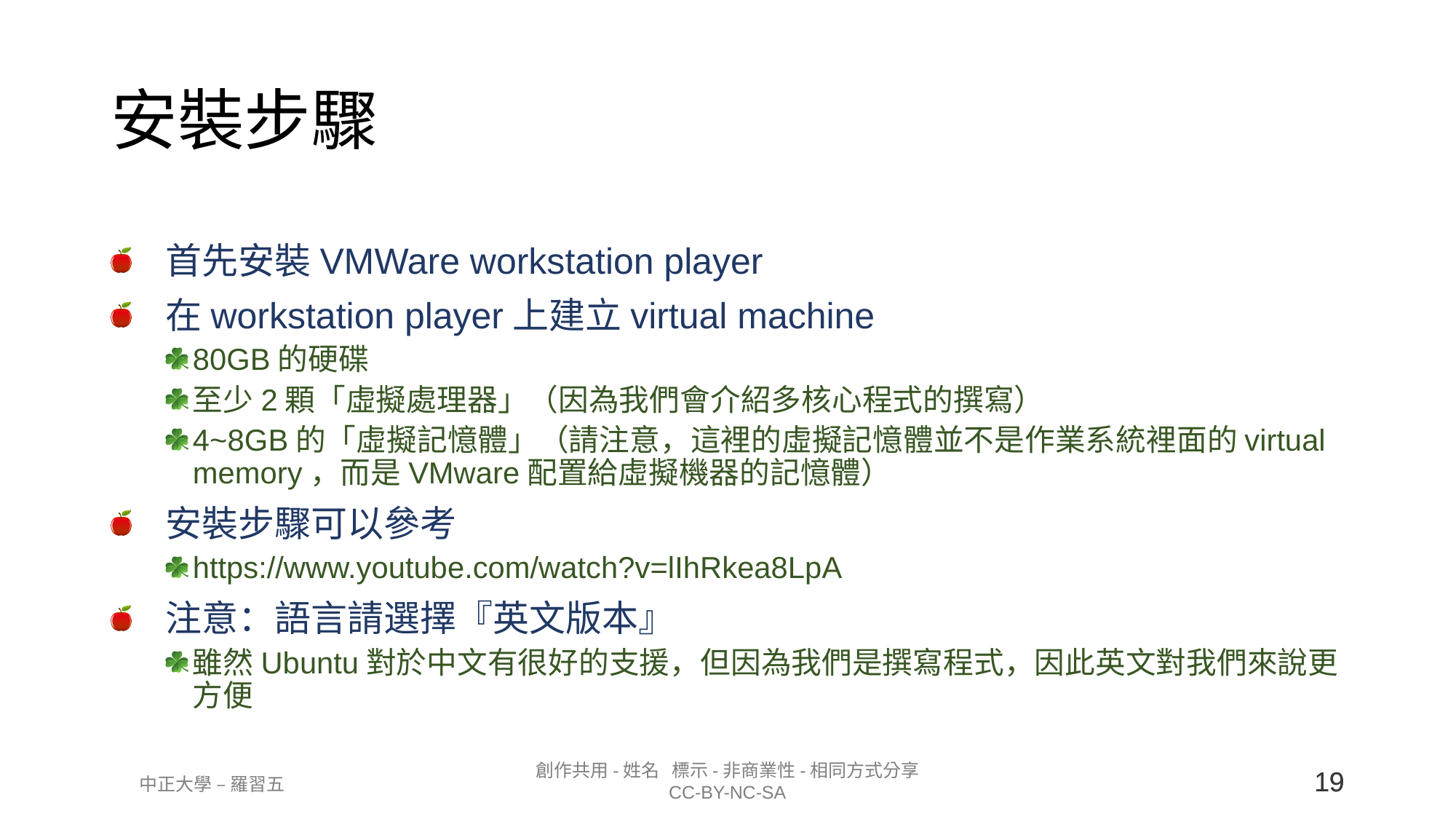

# 安裝步驟
首先安裝VMWare workstation player
在workstation player上建立virtual machine
80GB的硬碟
至少2顆「虛擬處理器」（因為我們會介紹多核心程式的撰寫）
4~8GB的「虛擬記憶體」（請注意，這裡的虛擬記憶體並不是作業系統裡面的virtual memory，而是VMware配置給虛擬機器的記憶體）
安裝步驟可以參考
https://www.youtube.com/watch?v=lIhRkea8LpA
注意：語言請選擇『英文版本』
雖然Ubuntu對於中文有很好的支援，但因為我們是撰寫程式，因此英文對我們來說更方便